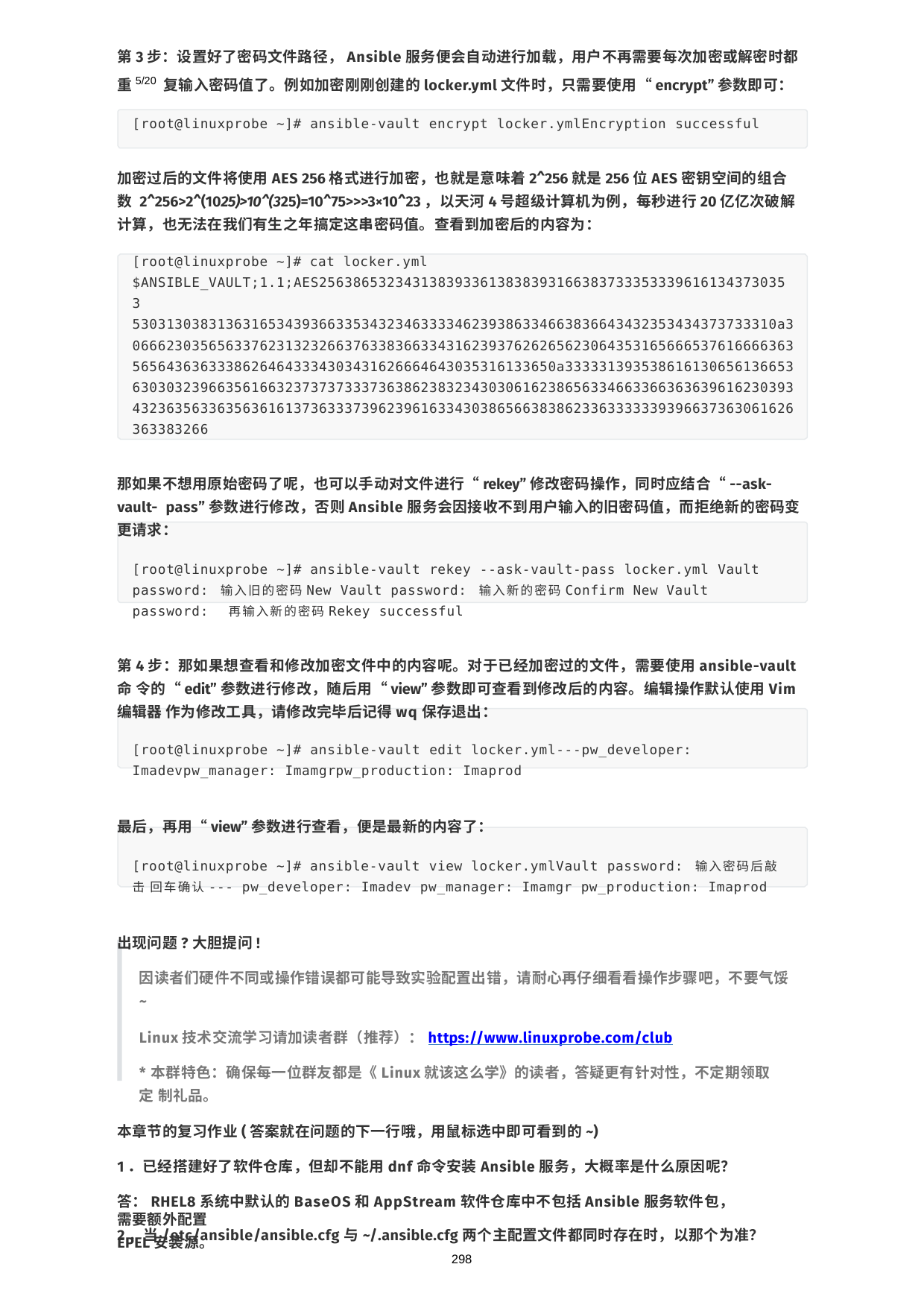

第3步：设置好了密码文件路径，Ansible服务便会自动进行加载，用户不再需要每次加密或解密时都重5/20 复输入密码值了。例如加密刚刚创建的locker.yml文件时，只需要使用“encrypt”参数即可：

[root@linuxprobe ~]# ansible-vault encrypt locker.ymlEncryption successful

加密过后的文件将使用AES 256格式进行加密，也就是意味着2^256就是256位AES密钥空间的组合数 2^256>2^(1025)>10^(325)=10^75>>>3×10^23，以天河4号超级计算机为例，每秒进行20亿亿次破解 计算，也无法在我们有生之年搞定这串密码值。查看到加密后的内容为：

[root@linuxprobe ~]# cat locker.yml
$ANSIBLE_VAULT;1.1;AES25638653234313839336138383931663837333533396161343730353  5303130383136316534393663353432346333346239386334663836643432353434373733310a3
066623035656337623132326637633836633431623937626265623064353165666537616666363
56564363633386264643334303431626664643035316133650a333331393538616130656136653
630303239663561663237373733373638623832343030616238656334663366363639616230393
432363563363563616137363337396239616334303865663838623363333339396637363061626
363383266

那如果不想用原始密码了呢，也可以手动对文件进行“rekey”修改密码操作，同时应结合“--ask-vault-  pass”参数进行修改，否则Ansible服务会因接收不到用户输入的旧密码值，而拒绝新的密码变更请求：

[root@linuxprobe ~]# ansible-vault rekey --ask-vault-pass locker.yml Vault  password: 输入旧的密码New Vault password: 输入新的密码Confirm New Vault password:  再输入新的密码Rekey successful

第4步：那如果想查看和修改加密文件中的内容呢。对于已经加密过的文件，需要使用ansible-vault命 令的“edit”参数进行修改，随后用“view”参数即可查看到修改后的内容。编辑操作默认使用Vim编辑器 作为修改工具，请修改完毕后记得wq保存退出：

[root@linuxprobe ~]# ansible-vault edit locker.yml---pw_developer:
Imadevpw_manager: Imamgrpw_production: Imaprod

最后，再用“view”参数进行查看，便是最新的内容了：

[root@linuxprobe ~]# ansible-vault view locker.ymlVault password: 输入密码后敲击 回车确认--- pw_developer: Imadev pw_manager: Imamgr pw_production: Imaprod

出现问题?大胆提问!
因读者们硬件不同或操作错误都可能导致实验配置出错，请耐心再仔细看看操作步骤吧，不要气馁
~

Linux技术交流学习请加读者群（推荐）：https://www.linuxprobe.com/club
*本群特色：确保每一位群友都是《Linux就该这么学》的读者，答疑更有针对性，不定期领取定 制礼品。
本章节的复习作业(答案就在问题的下一行哦，用鼠标选中即可看到的~)            1．已经搭建好了软件仓库，但却不能用dnf命令安装Ansible服务，大概率是什么原因呢？
答：RHEL8系统中默认的BaseOS和AppStream软件仓库中不包括Ansible服务软件包，需要额外配置
EPEL安装源。

2．当/etc/ansible/ansible.cfg与~/.ansible.cfg两个主配置文件都同时存在时，以那个为准？
298